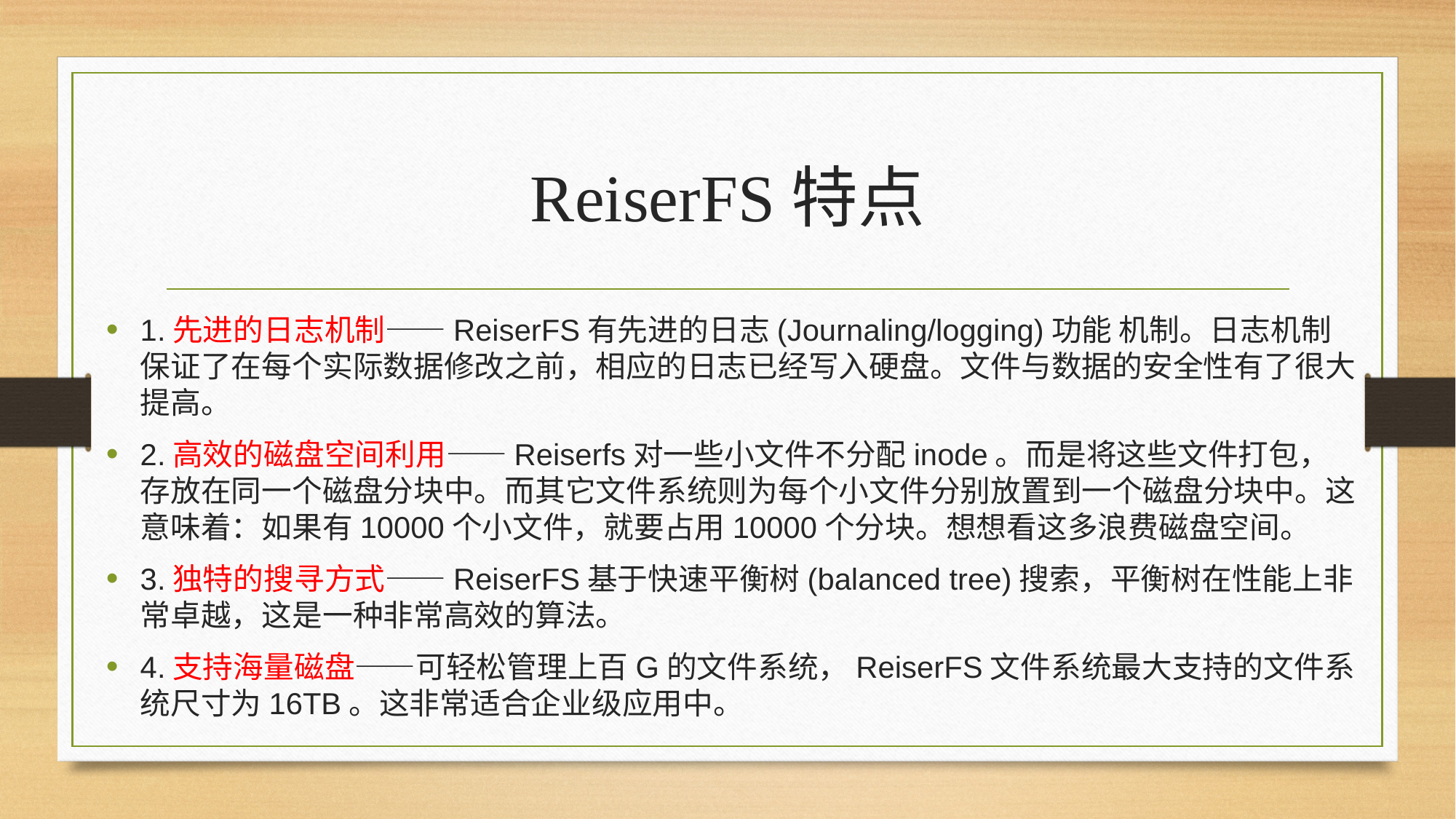

# ReiserFS特点
1.先进的日志机制——ReiserFS有先进的日志(Journaling/logging)功能 机制。日志机制保证了在每个实际数据修改之前，相应的日志已经写入硬盘。文件与数据的安全性有了很大提高。
2.高效的磁盘空间利用——Reiserfs对一些小文件不分配inode。而是将这些文件打包，存放在同一个磁盘分块中。而其它文件系统则为每个小文件分别放置到一个磁盘分块中。这意味着：如果有10000个小文件，就要占用10000个分块。想想看这多浪费磁盘空间。
3.独特的搜寻方式——ReiserFS基于快速平衡树(balanced tree)搜索，平衡树在性能上非常卓越，这是一种非常高效的算法。
4.支持海量磁盘——可轻松管理上百G的文件系统，ReiserFS文件系统最大支持的文件系统尺寸为16TB。这非常适合企业级应用中。